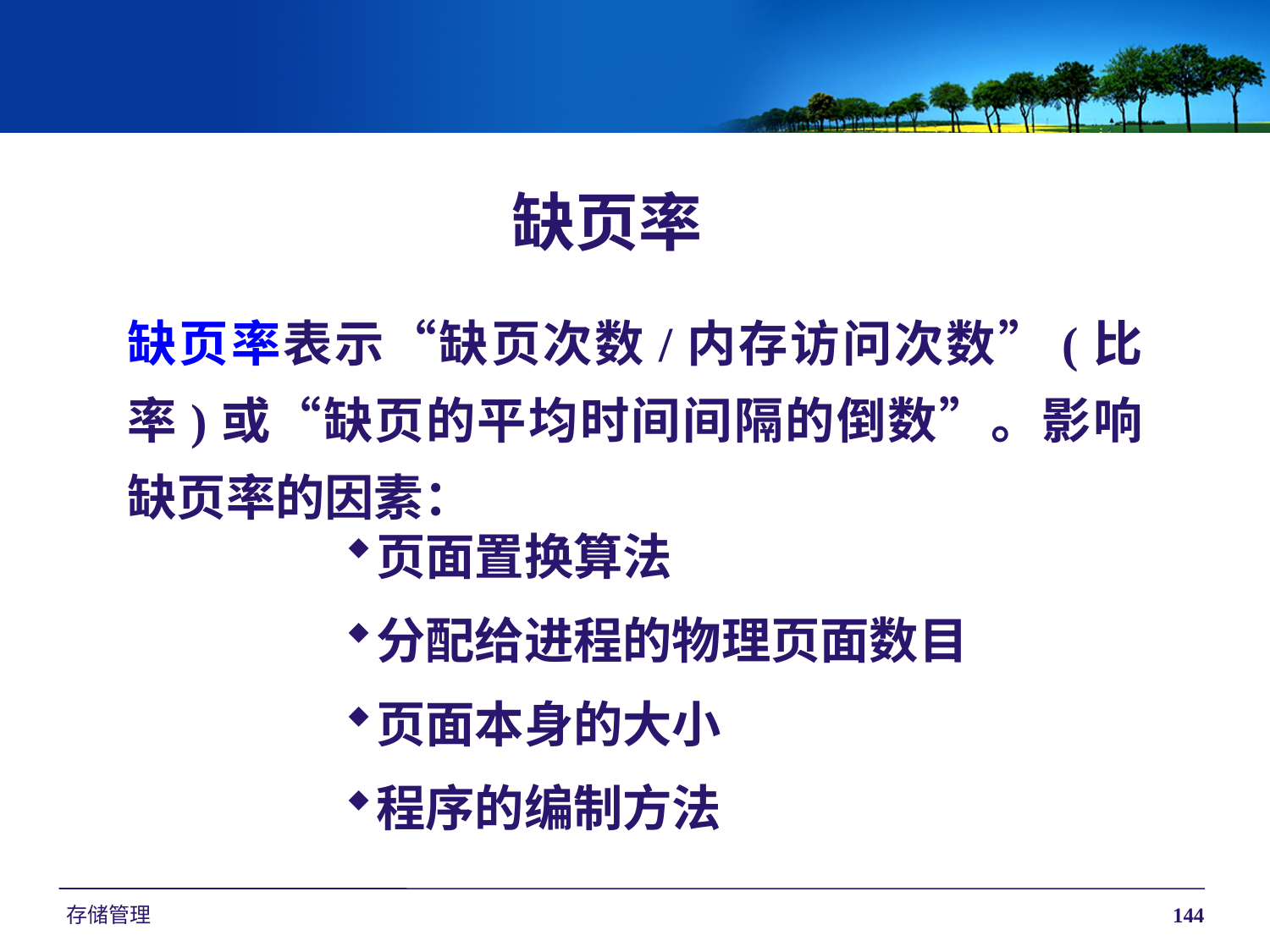

缺页率
缺页率表示“缺页次数/内存访问次数”(比率)或“缺页的平均时间间隔的倒数”。影响缺页率的因素：
页面置换算法
分配给进程的物理页面数目
页面本身的大小
程序的编制方法
存储管理
144